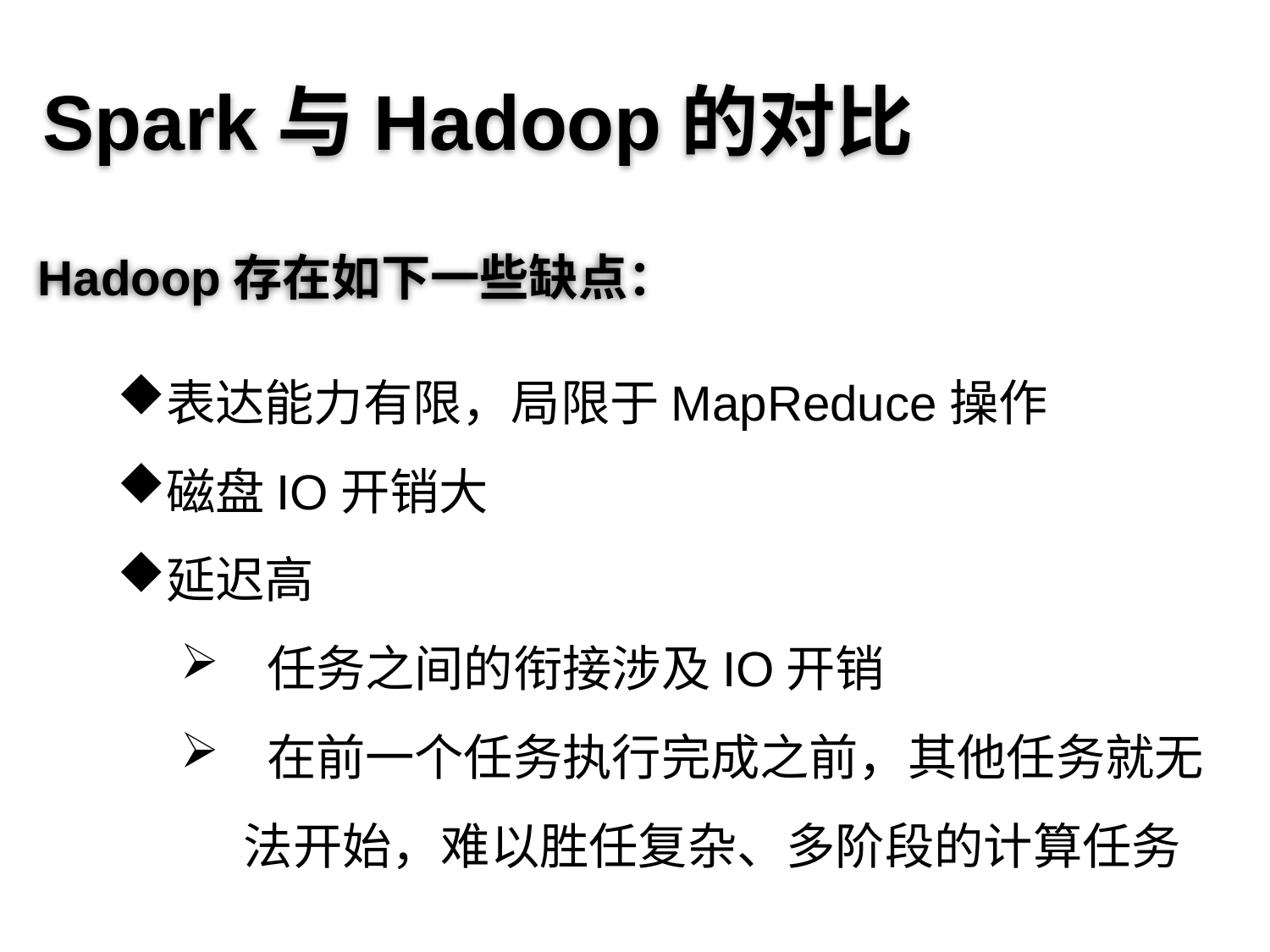

Spark与Hadoop的对比
Hadoop存在如下一些缺点：
表达能力有限，局限于MapReduce操作
磁盘IO开销大
延迟高
 任务之间的衔接涉及IO开销
 在前一个任务执行完成之前，其他任务就无法开始，难以胜任复杂、多阶段的计算任务